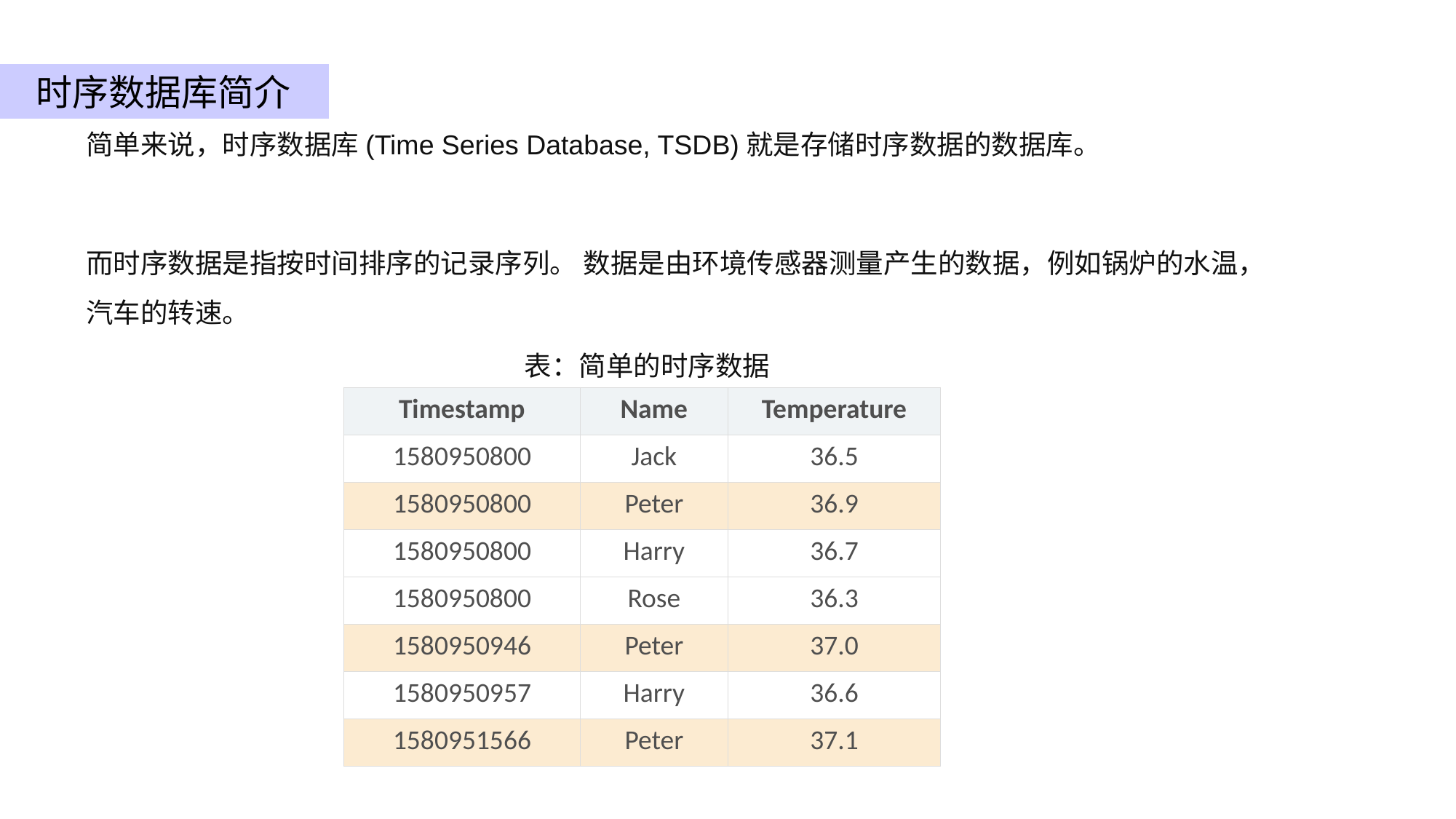

时序数据库简介
简单来说，时序数据库(Time Series Database, TSDB)就是存储时序数据的数据库。
而时序数据是指按时间排序的记录序列。 数据是由环境传感器测量产生的数据，例如锅炉的水温，汽车的转速。
表：简单的时序数据
| Timestamp | Name | Temperature |
| --- | --- | --- |
| 1580950800 | Jack | 36.5 |
| 1580950800 | Peter | 36.9 |
| 1580950800 | Harry | 36.7 |
| 1580950800 | Rose | 36.3 |
| 1580950946 | Peter | 37.0 |
| 1580950957 | Harry | 36.6 |
| 1580951566 | Peter | 37.1 |